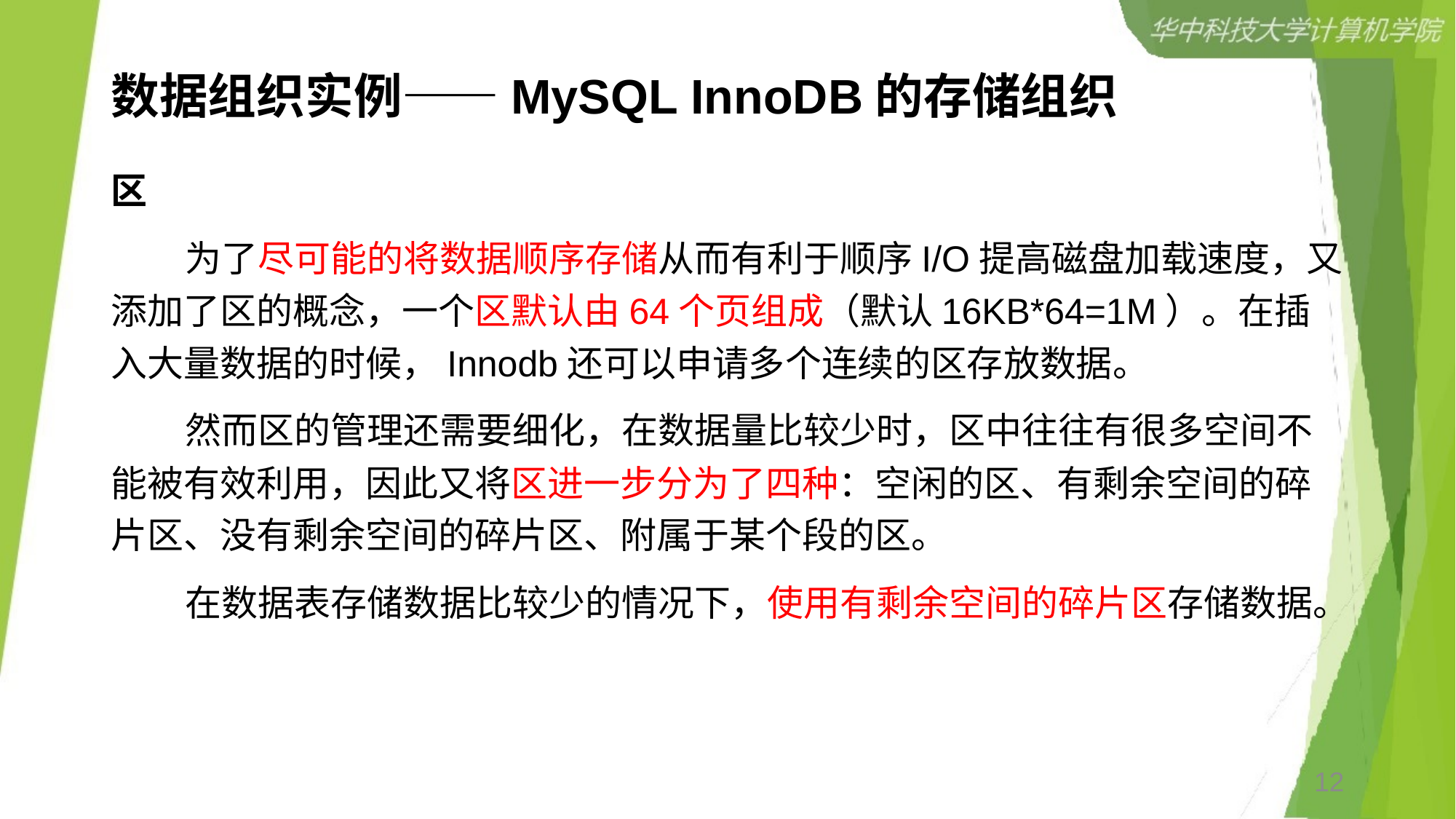

# 数据组织实例——MySQL InnoDB的存储组织
区
        为了尽可能的将数据顺序存储从而有利于顺序I/O提高磁盘加载速度，又添加了区的概念，一个区默认由64个页组成（默认16KB*64=1M）。在插入大量数据的时候，Innodb还可以申请多个连续的区存放数据。
        然而区的管理还需要细化，在数据量比较少时，区中往往有很多空间不能被有效利用，因此又将区进一步分为了四种：空闲的区、有剩余空间的碎片区、没有剩余空间的碎片区、附属于某个段的区。
        在数据表存储数据比较少的情况下，使用有剩余空间的碎片区存储数据。
12